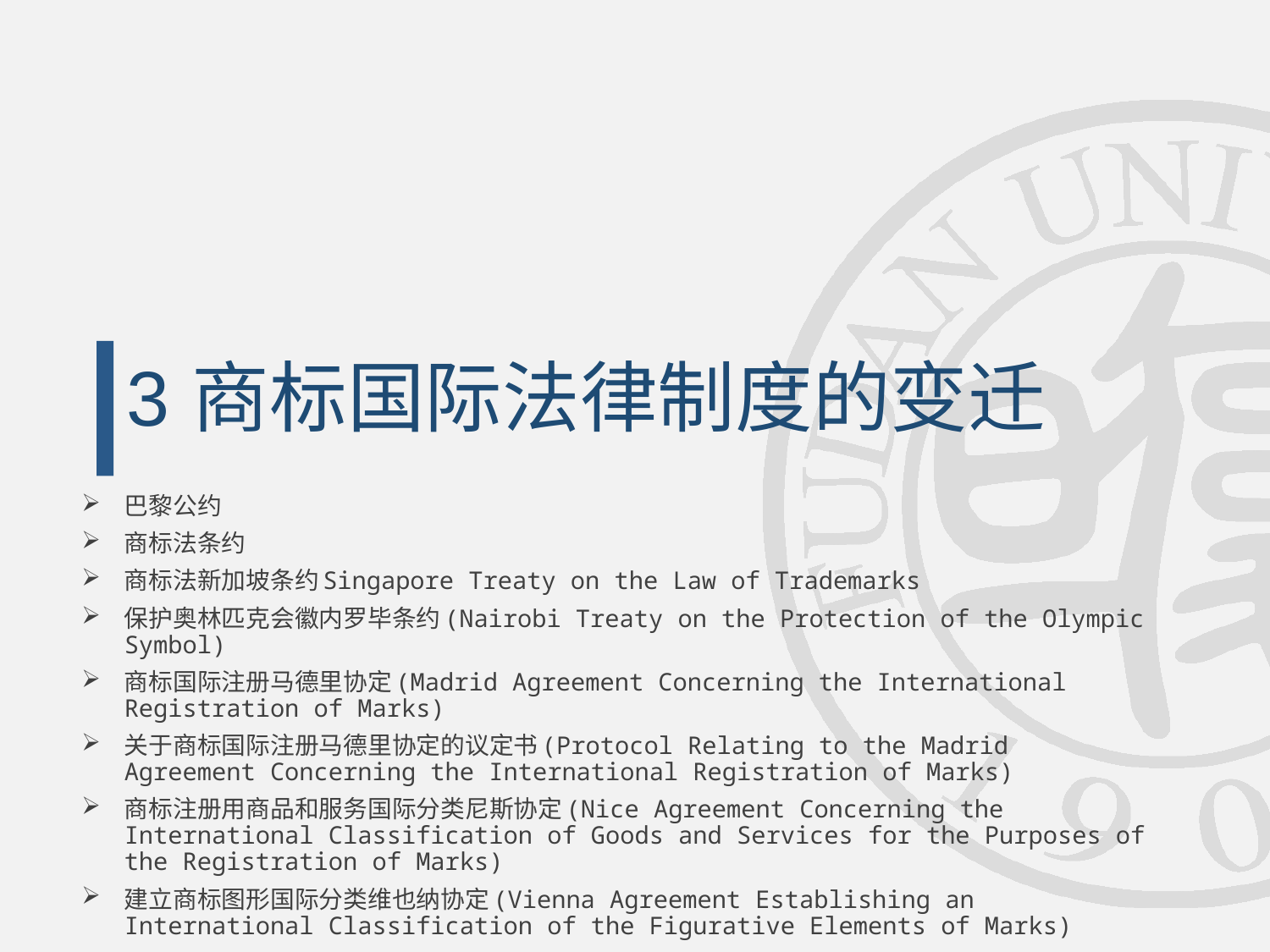

3
# 商标国际法律制度的变迁
巴黎公约
商标法条约
商标法新加坡条约Singapore Treaty on the Law of Trademarks
保护奥林匹克会徽内罗毕条约(Nairobi Treaty on the Protection of the Olympic Symbol)
商标国际注册马德里协定(Madrid Agreement Concerning the International Registration of Marks)
关于商标国际注册马德里协定的议定书(Protocol Relating to the Madrid Agreement Concerning the International Registration of Marks)
商标注册用商品和服务国际分类尼斯协定(Nice Agreement Concerning the International Classification of Goods and Services for the Purposes of the Registration of Marks)
建立商标图形国际分类维也纳协定(Vienna Agreement Establishing an International Classification of the Figurative Elements of Marks)